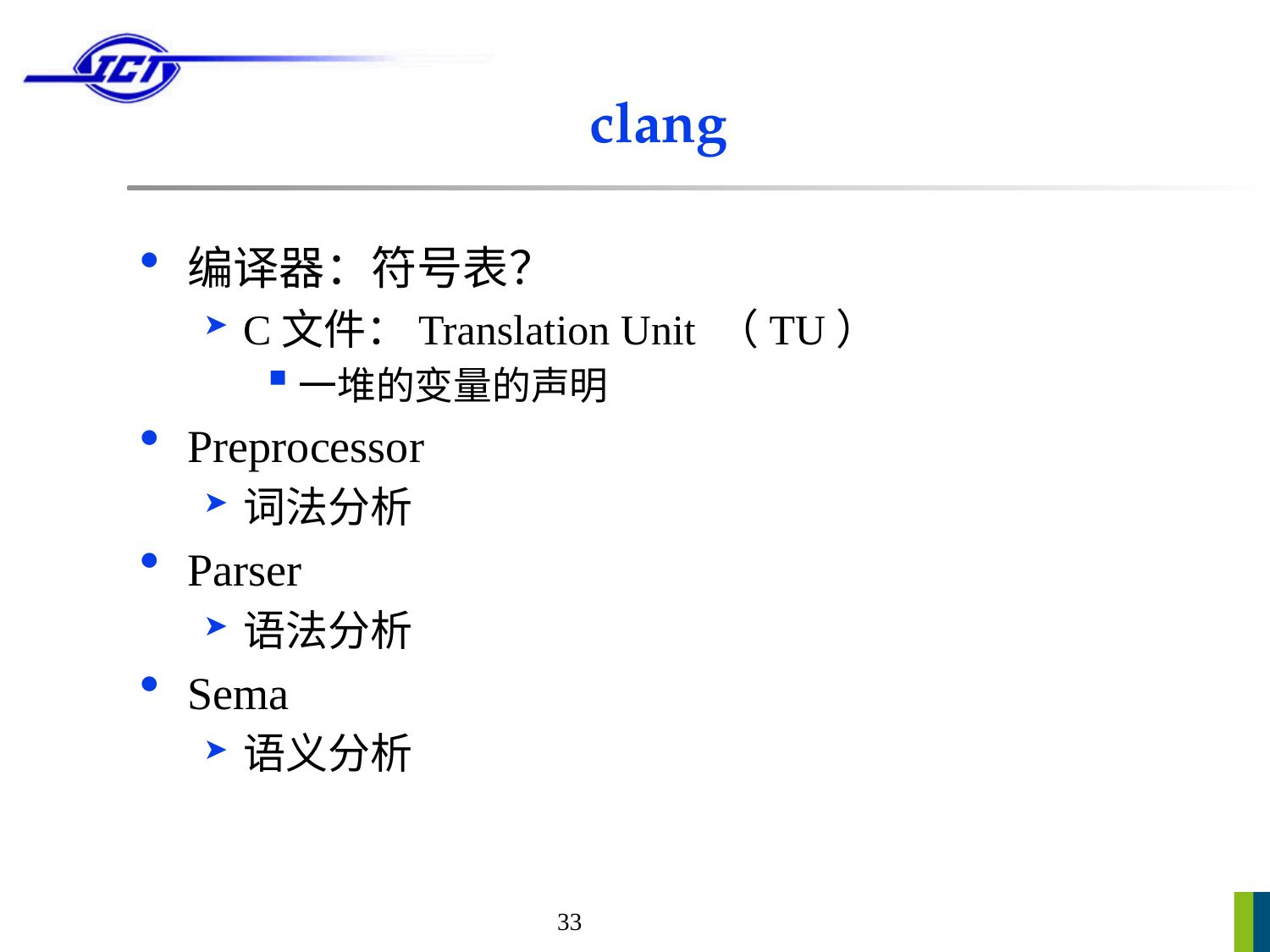

# clang
编译器：符号表？
C文件：Translation Unit （TU）
一堆的变量的声明
Preprocessor
词法分析
Parser
语法分析
Sema
语义分析